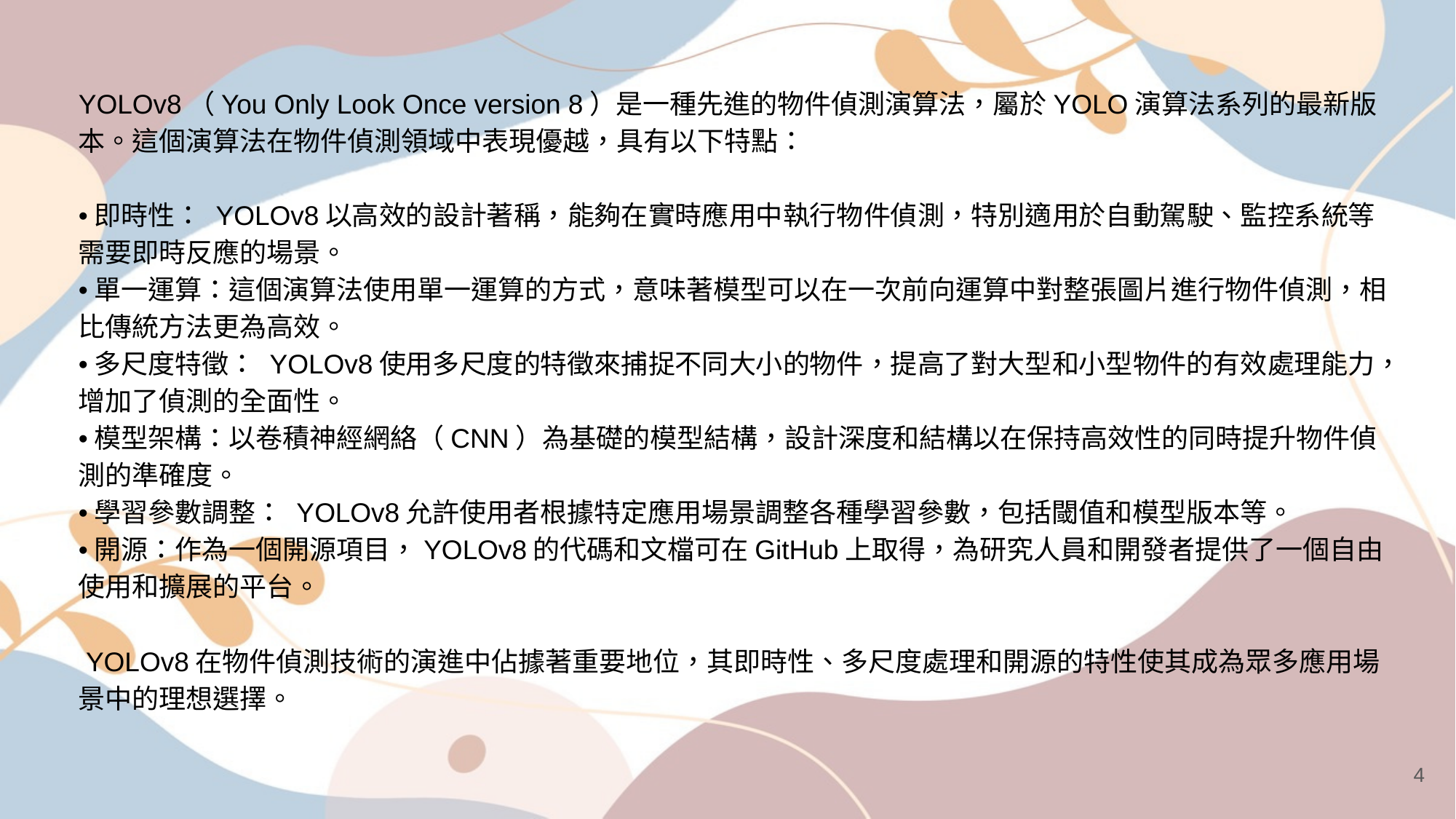

YOLOv8（You Only Look Once version 8）是一種先進的物件偵測演算法，屬於YOLO演算法系列的最新版本。這個演算法在物件偵測領域中表現優越，具有以下特點：

•即時性： YOLOv8以高效的設計著稱，能夠在實時應用中執行物件偵測，特別適用於自動駕駛、監控系統等需要即時反應的場景。
•單一運算：這個演算法使用單一運算的方式，意味著模型可以在一次前向運算中對整張圖片進行物件偵測，相比傳統方法更為高效。
•多尺度特徵： YOLOv8使用多尺度的特徵來捕捉不同大小的物件，提高了對大型和小型物件的有效處理能力，增加了偵測的全面性。
•模型架構：以卷積神經網絡（CNN）為基礎的模型結構，設計深度和結構以在保持高效性的同時提升物件偵測的準確度。
•學習參數調整： YOLOv8允許使用者根據特定應用場景調整各種學習參數，包括閾值和模型版本等。
•開源：作為一個開源項目，YOLOv8的代碼和文檔可在GitHub上取得，為研究人員和開發者提供了一個自由使用和擴展的平台。

 YOLOv8在物件偵測技術的演進中佔據著重要地位，其即時性、多尺度處理和開源的特性使其成為眾多應用場景中的理想選擇。

4